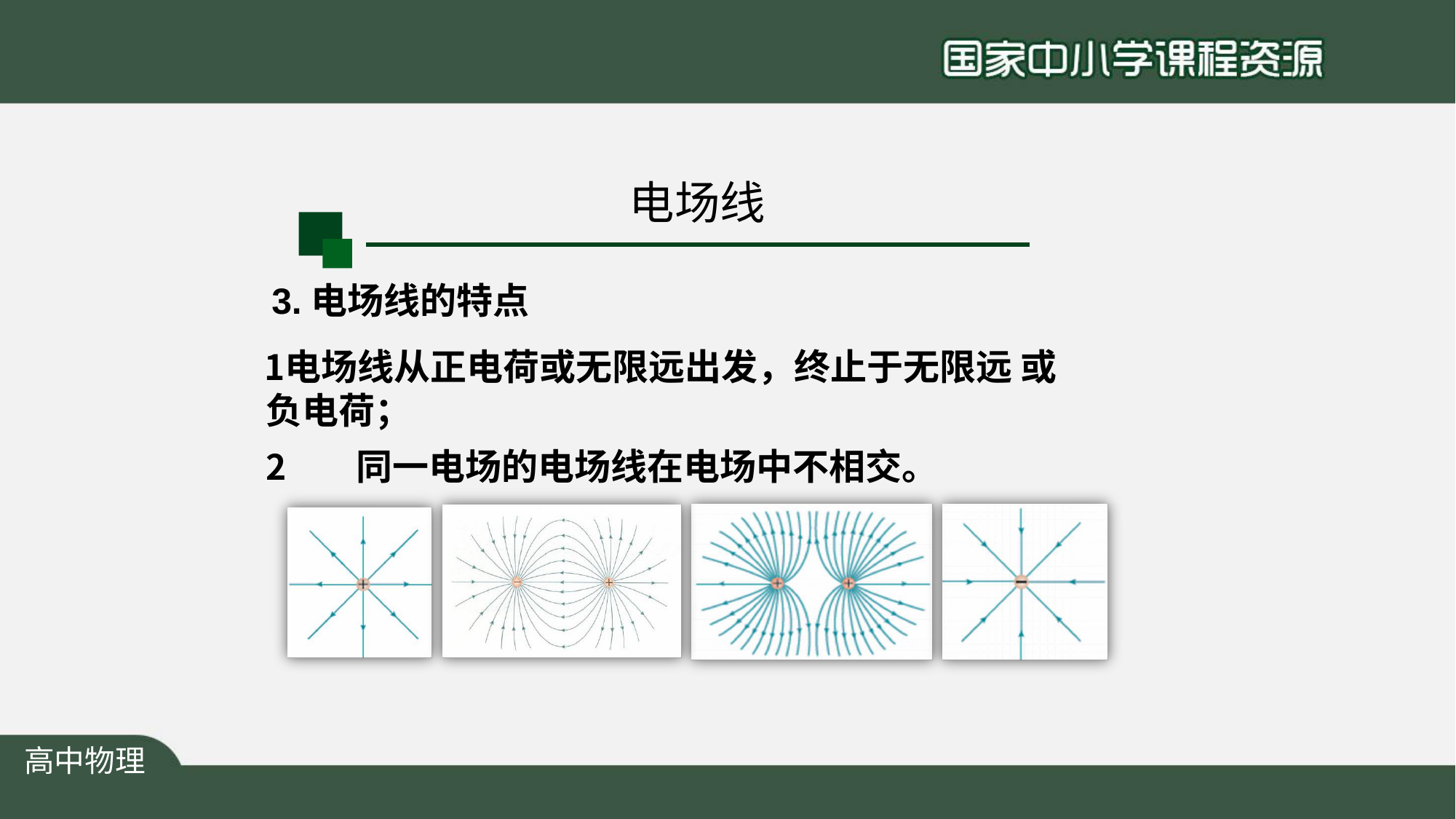

# 电场线

3.电场线的特点
电场线从正电荷或无限远出发，终止于无限远 或负电荷；
同一电场的电场线在电场中不相交。

高中物理